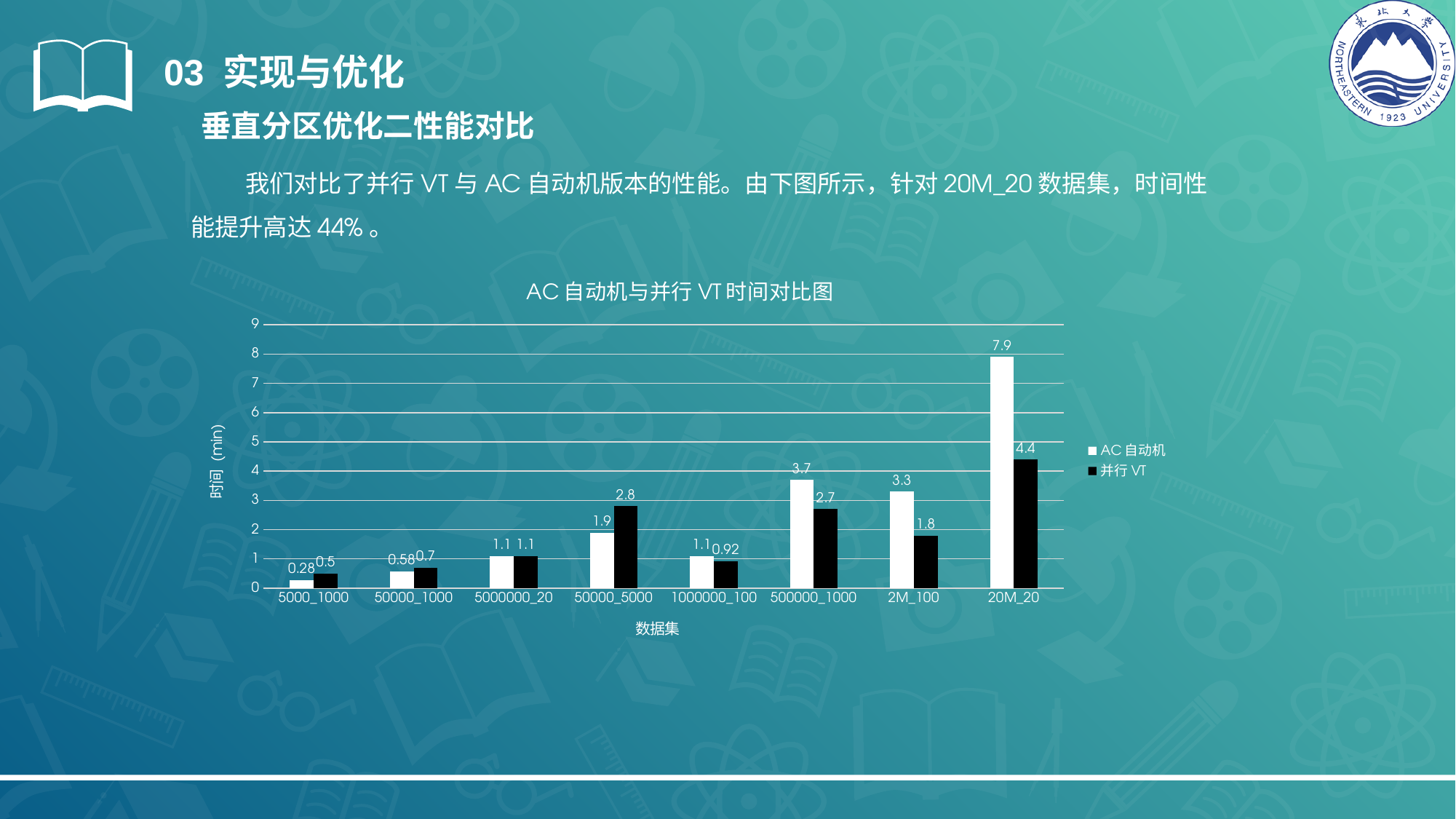

03 实现与优化
垂直分区优化二性能对比
我们对比了并行VT与AC自动机版本的性能。由下图所示，针对20M_20数据集，时间性能提升高达44%。

### Chart: AC自动机与并行VT时间对比图

| Category | AC自动机 | 并行VT |
|---|---|---|
| 5000_1000 | 0.28 | 0.5 |
| 50000_1000 | 0.58 | 0.7 |
| 5000000_20 | 1.1 | 1.1 |
| 50000_5000 | 1.9 | 2.8 |
| 1000000_100 | 1.1 | 0.92 |
| 500000_1000 | 3.7 | 2.7 |
| 2M_100 | 3.3 | 1.8 |
| 20M_20 | 7.9 | 4.4 |